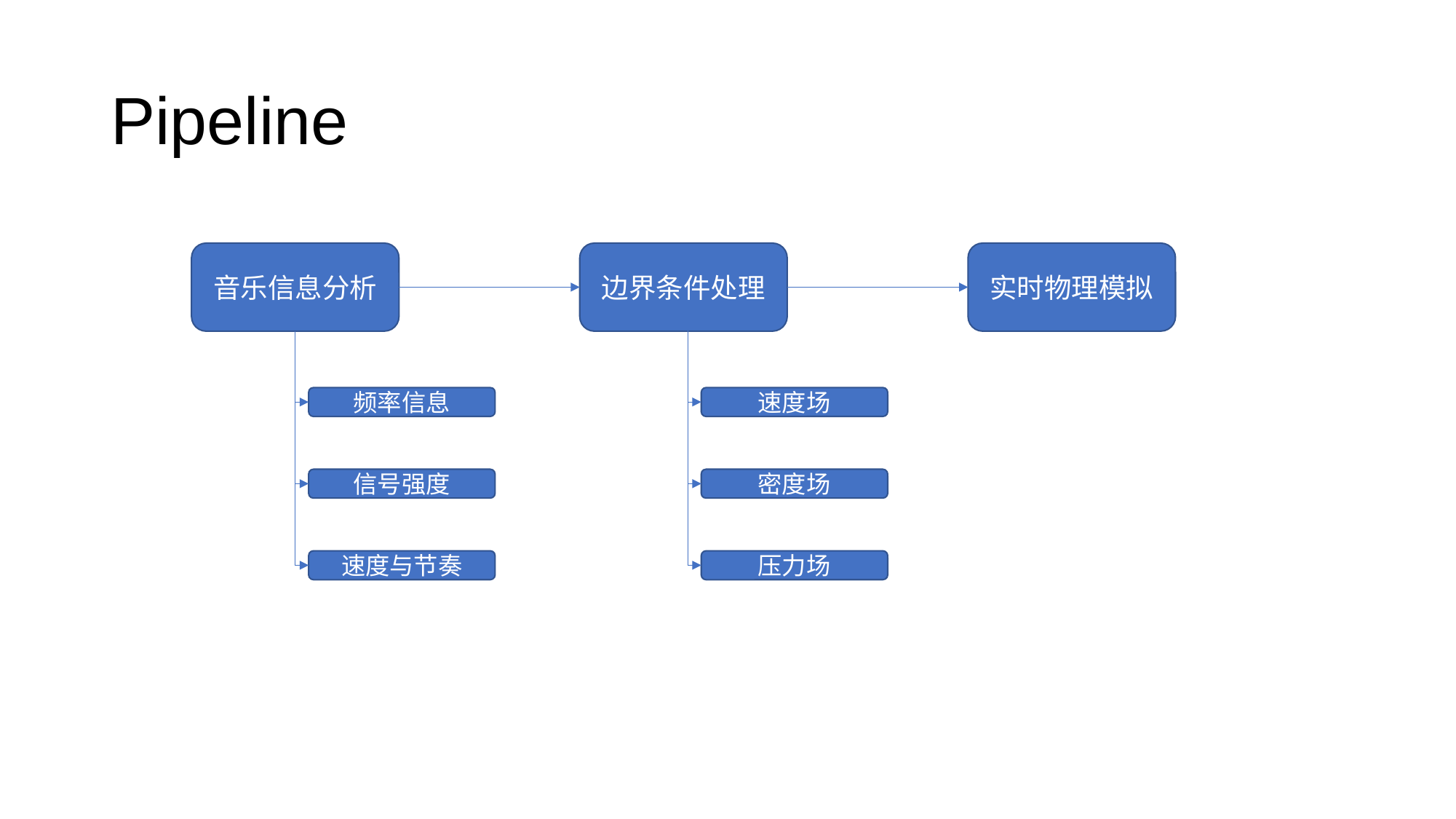

# Pipeline
实时物理模拟
边界条件处理
音乐信息分析
频率信息
速度场
信号强度
密度场
速度与节奏
压力场